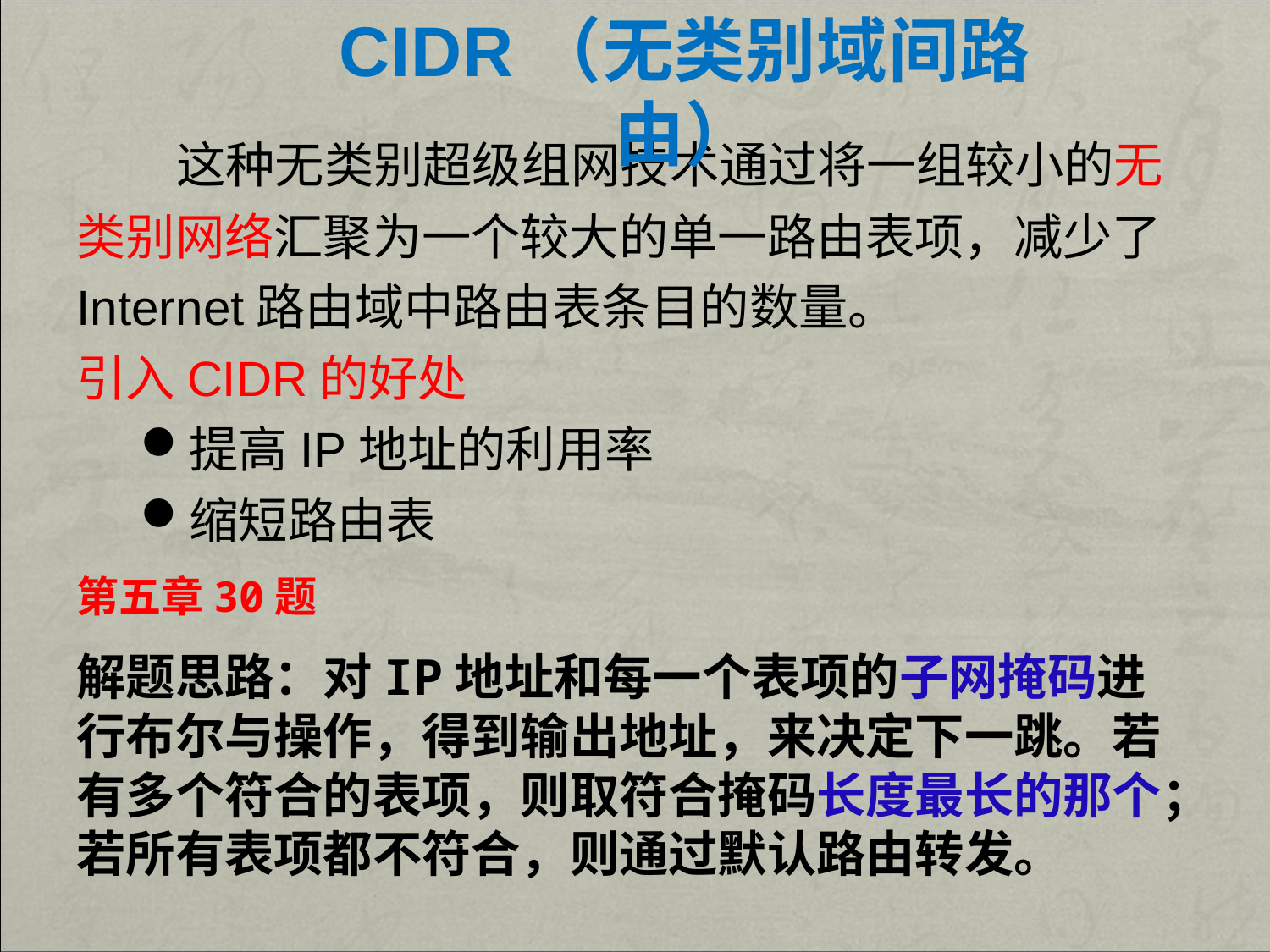

CIDR（无类别域间路由）
        这种无类别超级组网技术通过将一组较小的无类别网络汇聚为一个较大的单一路由表项，减少了Internet路由域中路由表条目的数量。
引入CIDR的好处
提高IP地址的利用率
缩短路由表
第五章30题
解题思路：对IP地址和每一个表项的子网掩码进行布尔与操作，得到输出地址，来决定下一跳。若有多个符合的表项，则取符合掩码长度最长的那个；若所有表项都不符合，则通过默认路由转发。

110